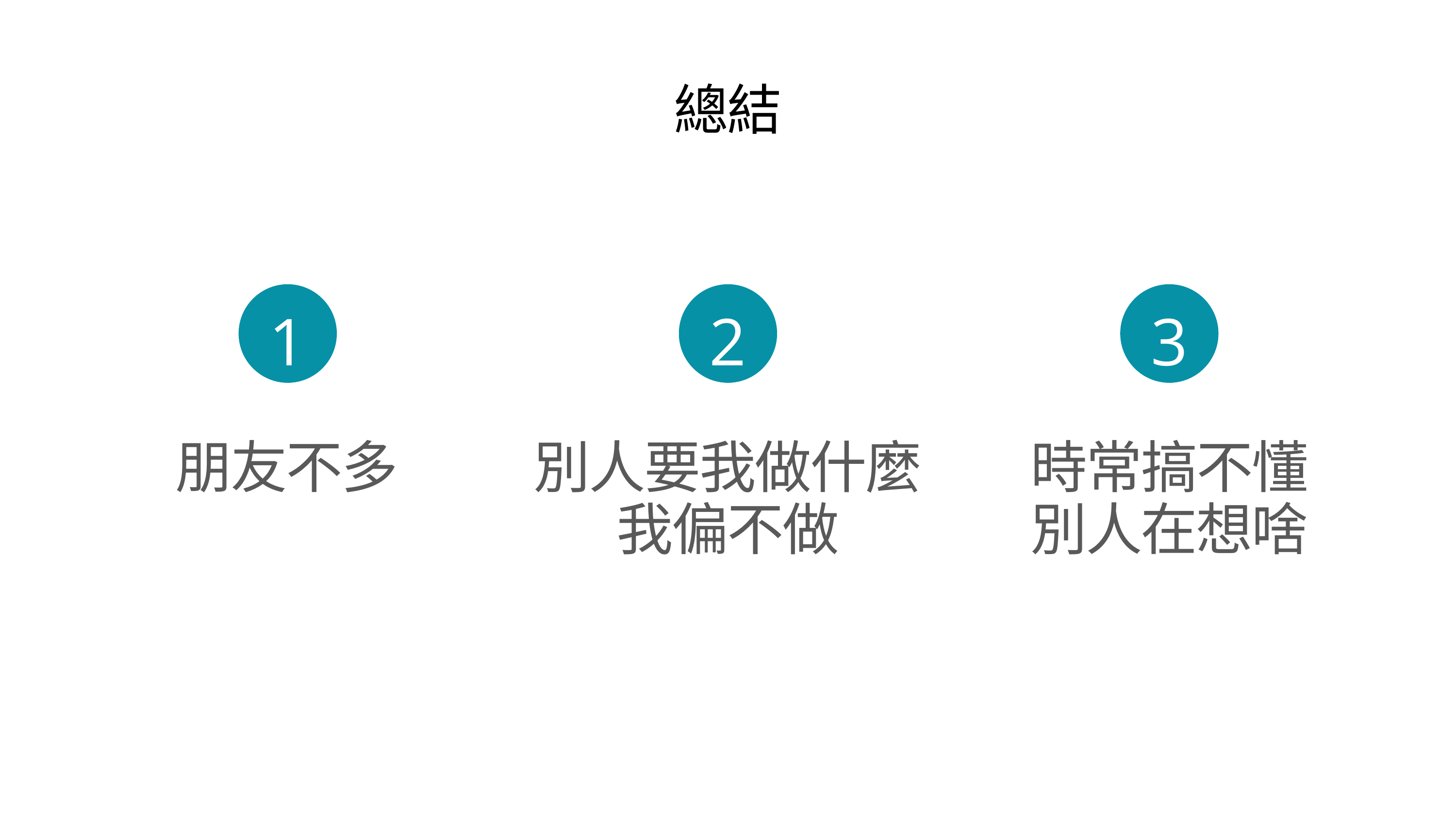

總結
1
2
3

朋友不多
別人要我做什麼
我偏不做
時常搞不懂
別人在想啥